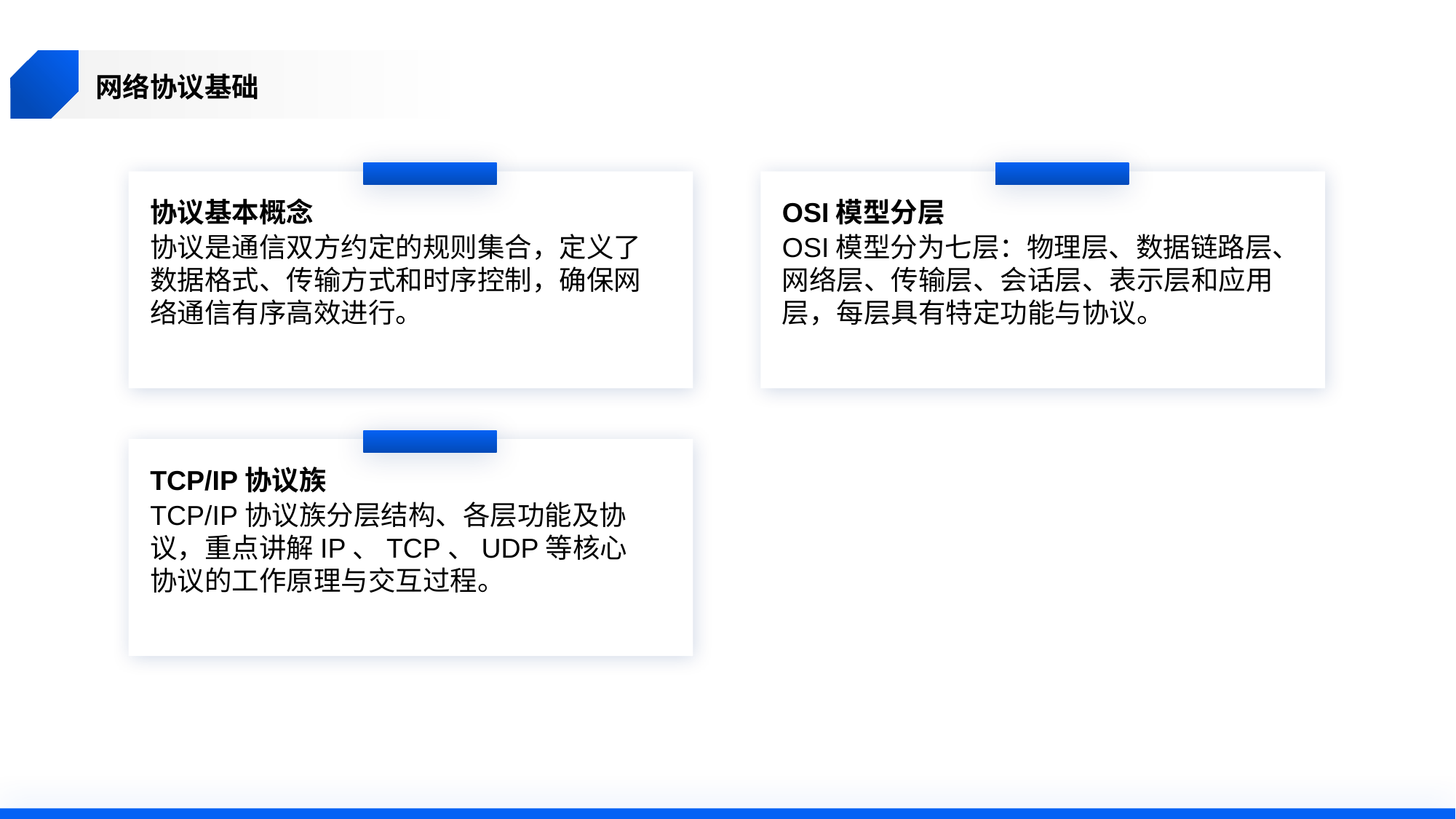

网络协议基础

协议基本概念
OSI模型分层
协议是通信双方约定的规则集合，定义了数据格式、传输方式和时序控制，确保网络通信有序高效进行。
OSI模型分为七层：物理层、数据链路层、网络层、传输层、会话层、表示层和应用层，每层具有特定功能与协议。

TCP/IP协议族
TCP/IP协议族分层结构、各层功能及协议，重点讲解IP、TCP、UDP等核心协议的工作原理与交互过程。